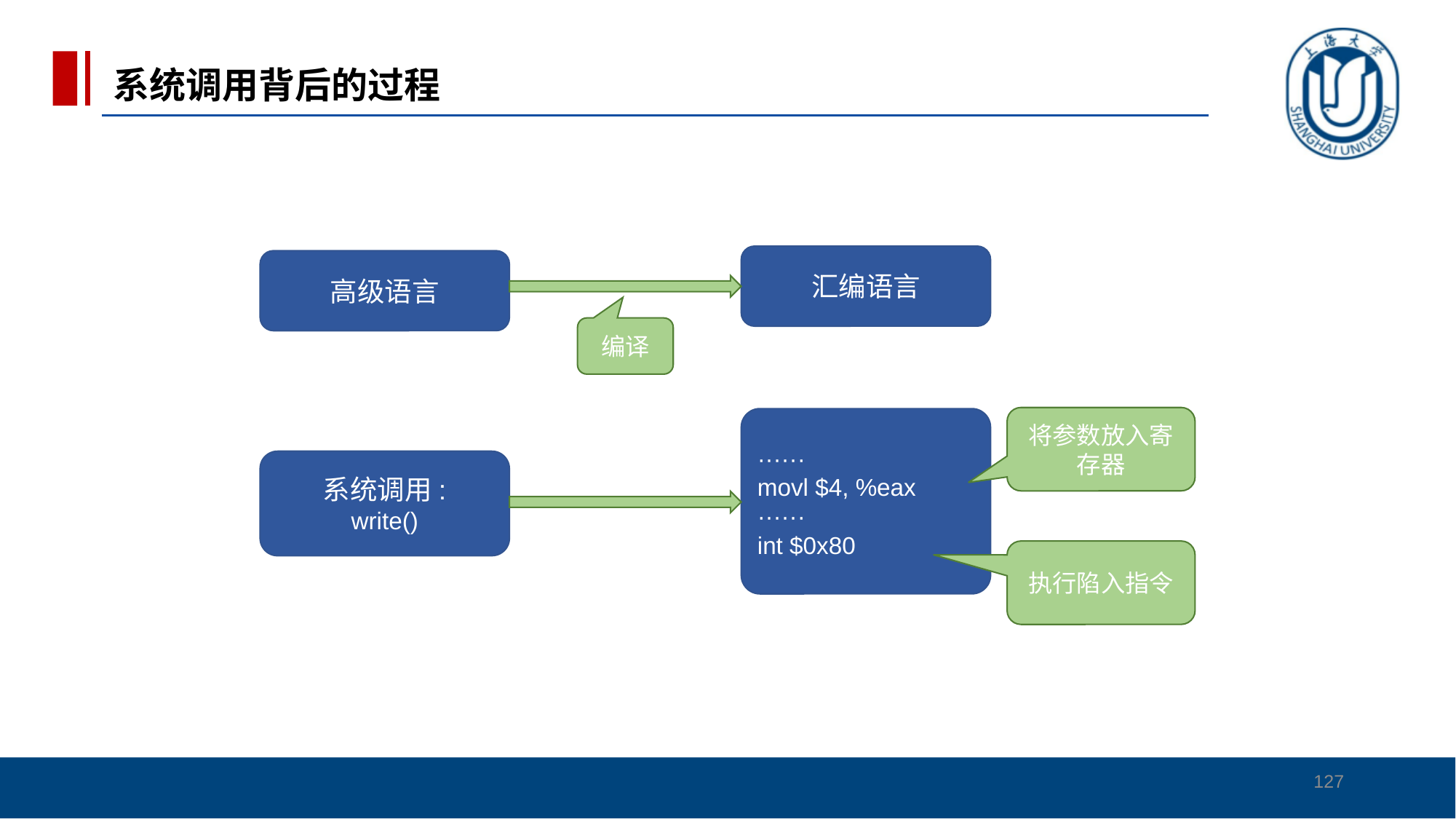

系统调用背后的过程
汇编语言
高级语言

编译
将参数放入寄存器
······
movl $4, %eax
······
int $0x80
系统调用:
write()

执行陷入指令
127